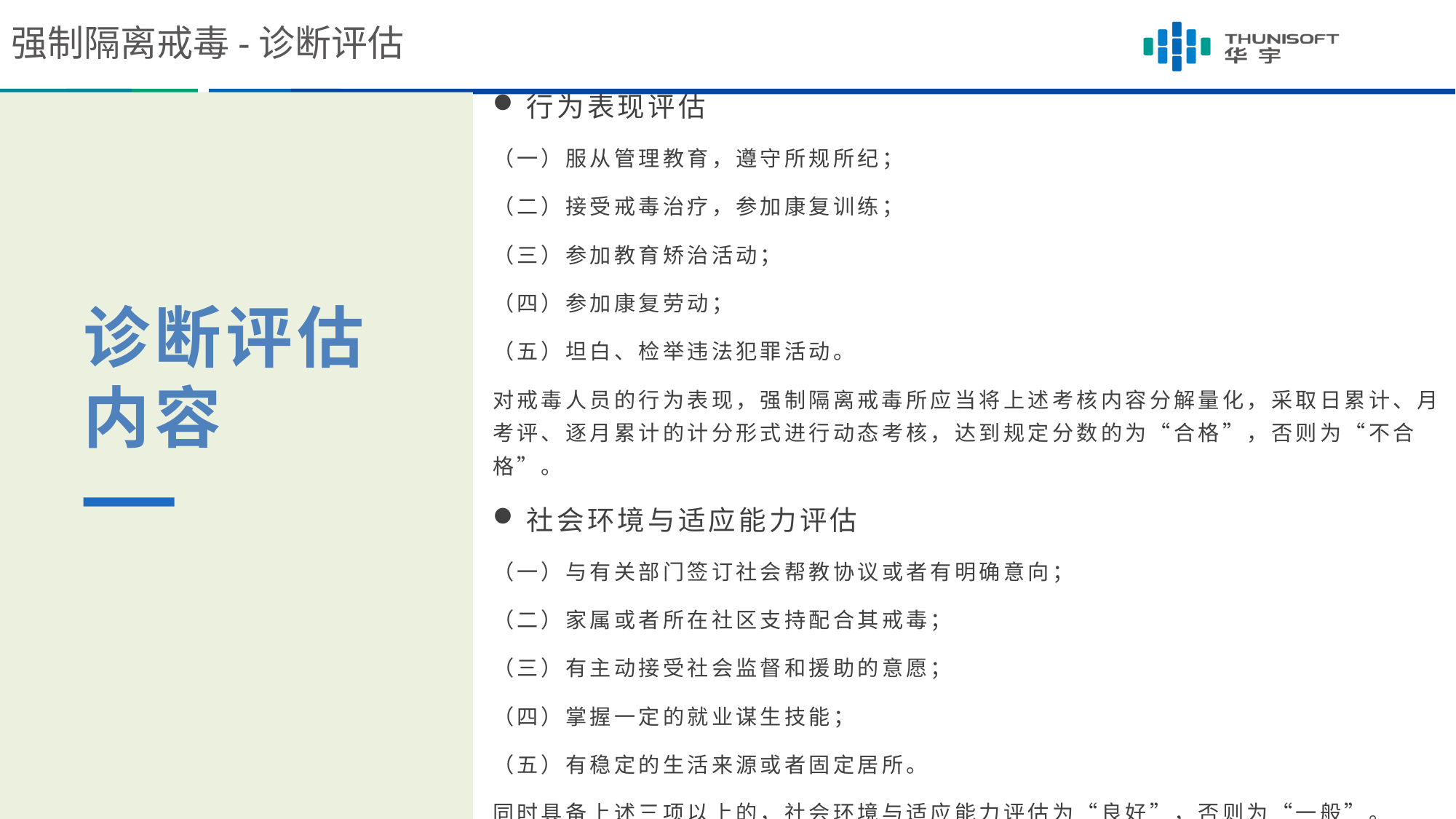

强制隔离戒毒-诊断评估

行为表现评估
（一）服从管理教育，遵守所规所纪；
（二）接受戒毒治疗，参加康复训练；
（三）参加教育矫治活动；
（四）参加康复劳动；
（五）坦白、检举违法犯罪活动。
对戒毒人员的行为表现，强制隔离戒毒所应当将上述考核内容分解量化，采取日累计、月考评、逐月累计的计分形式进行动态考核，达到规定分数的为“合格”，否则为“不合格”。
社会环境与适应能力评估
（一）与有关部门签订社会帮教协议或者有明确意向；
（二）家属或者所在社区支持配合其戒毒；
（三）有主动接受社会监督和援助的意愿；
（四）掌握一定的就业谋生技能；
（五）有稳定的生活来源或者固定居所。
同时具备上述三项以上的，社会环境与适应能力评估为“良好”，否则为“一般”。
诊断评估内容

111